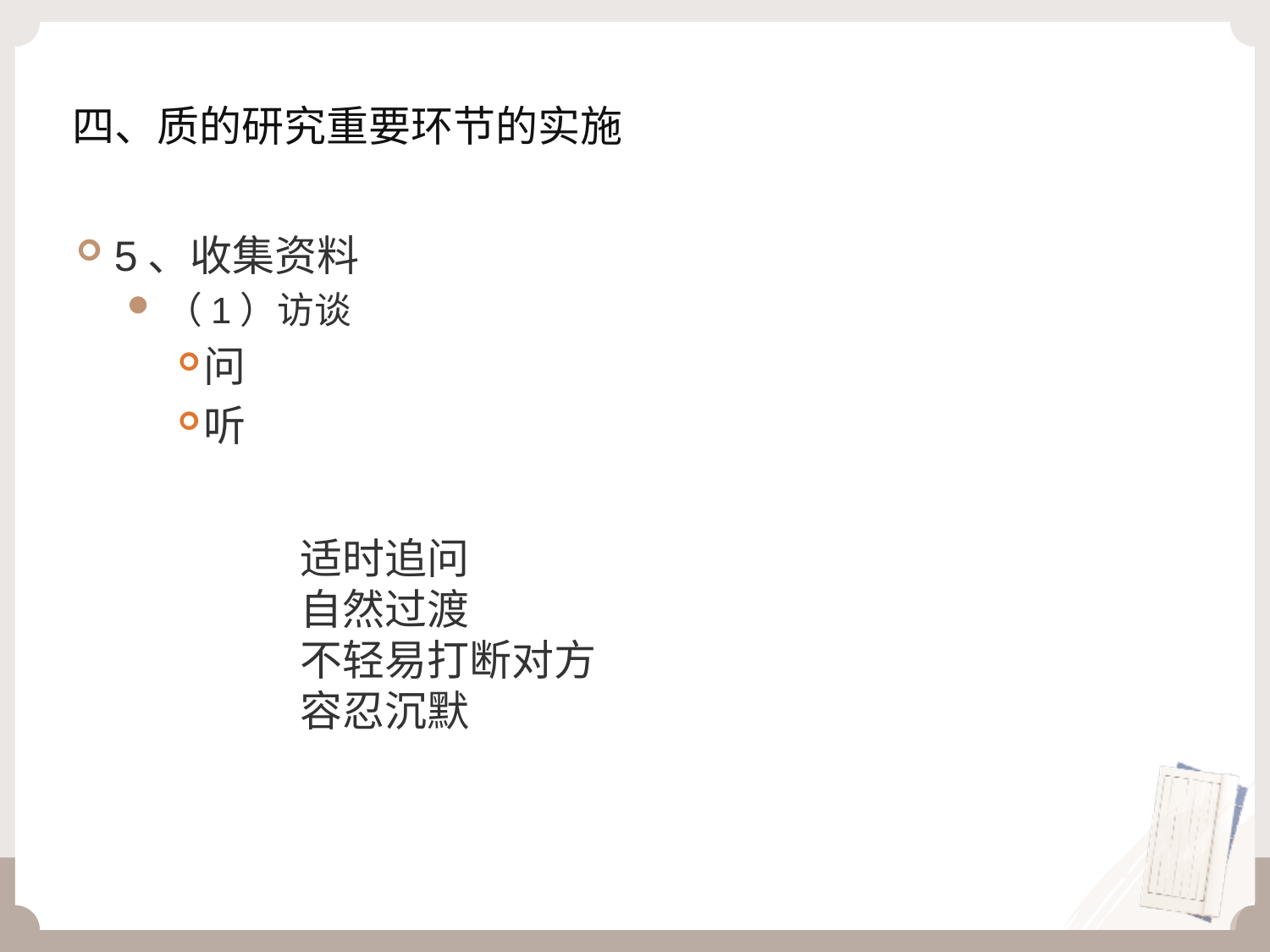

# 四、质的研究重要环节的实施
5、收集资料
（1）访谈
问
听

适时追问
自然过渡
不轻易打断对方
容忍沉默